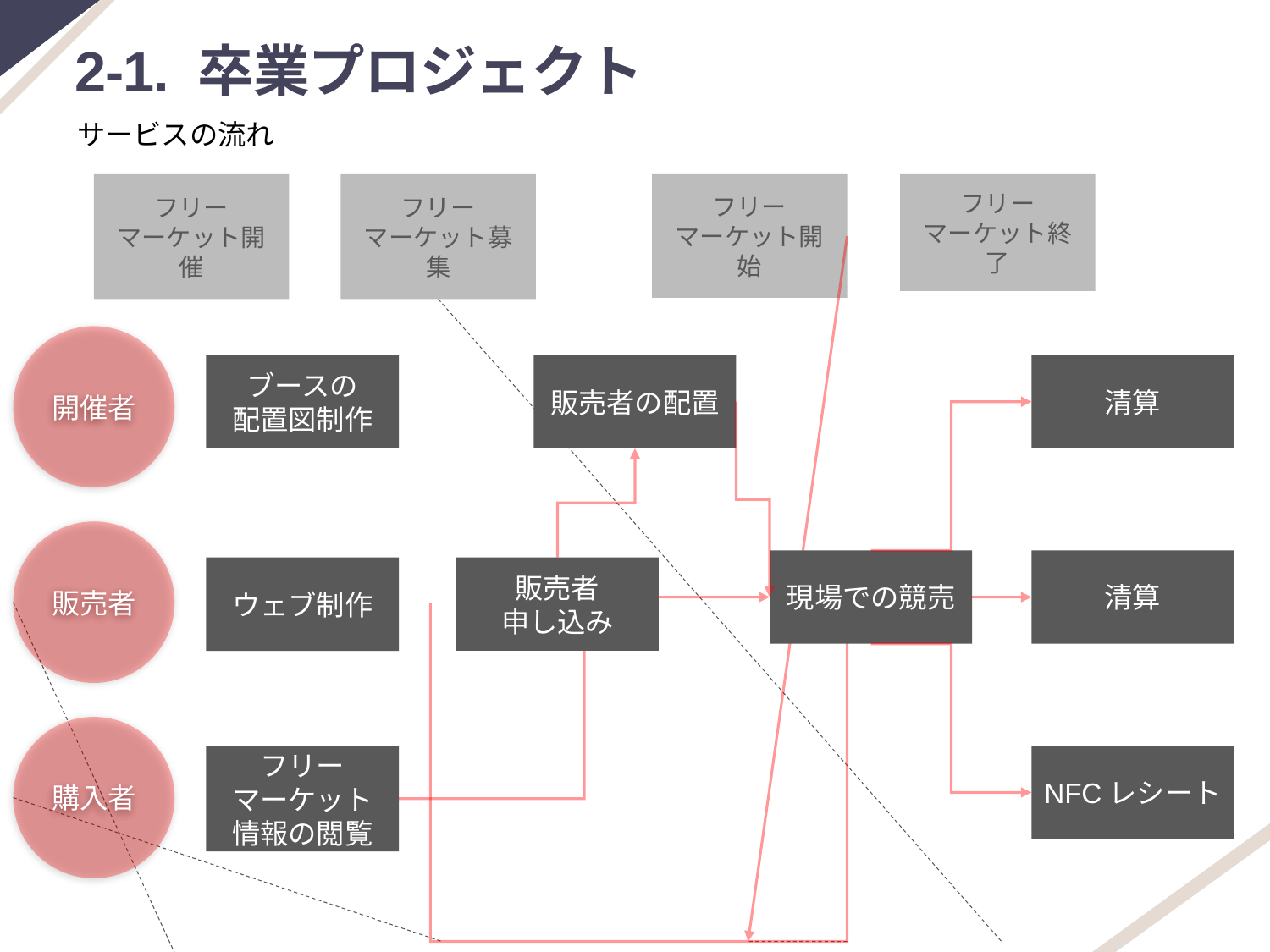

2-1. 卒業プロジェクト
サービスの流れ
フリー
マーケット開催
フリー
マーケット募集
フリー
マーケット開始
フリー
マーケット終了
開催者
販売者
購入者
ブースの
配置図制作
ウェブ制作
フリー
マーケット
情報の閲覧
販売者の配置
清算
清算
NFCレシート
現場での競売
販売者
申し込み